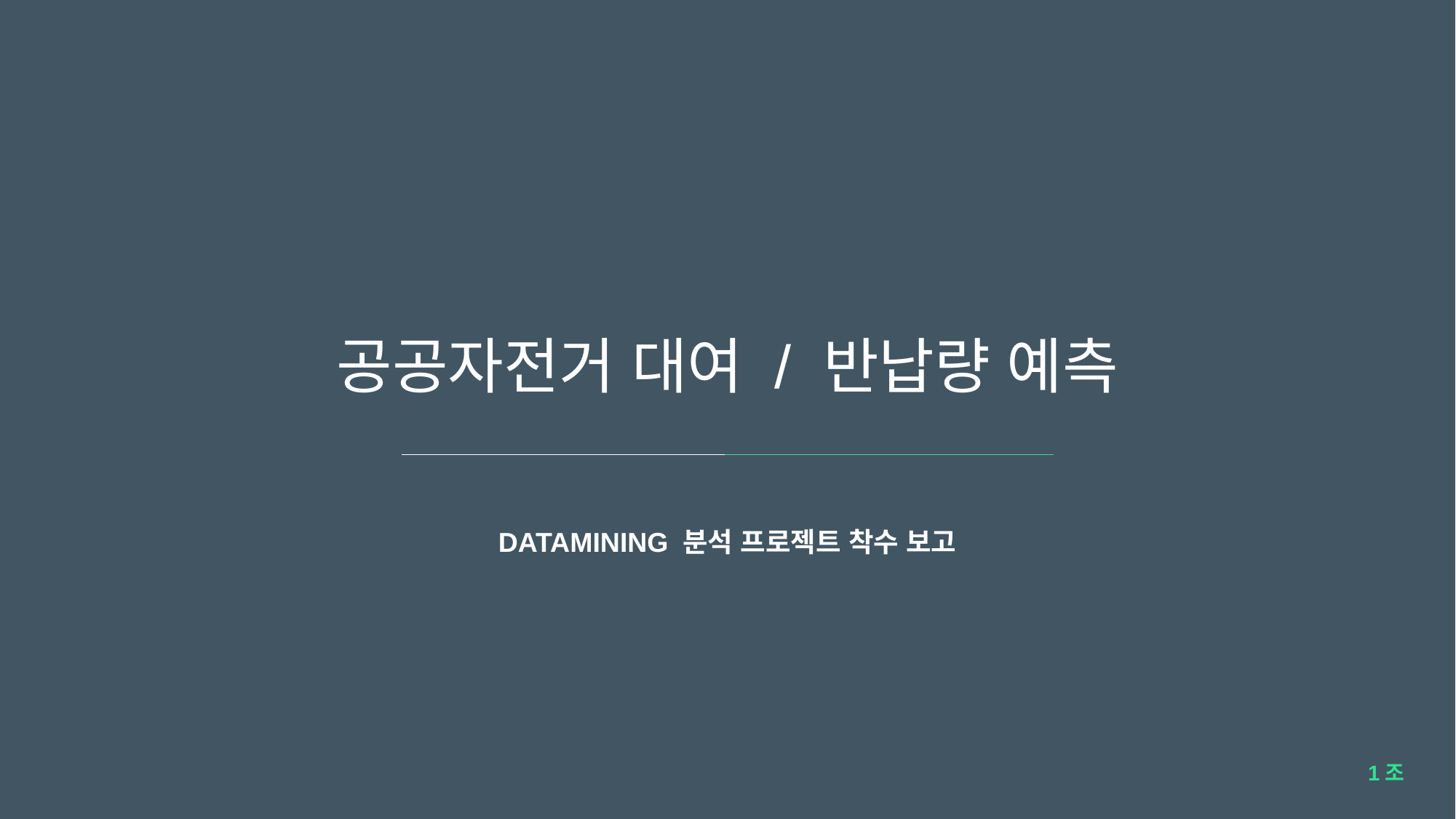

공공자전거 대여 / 반납량 예측
DATAMINING 분석 프로젝트 착수 보고
1조